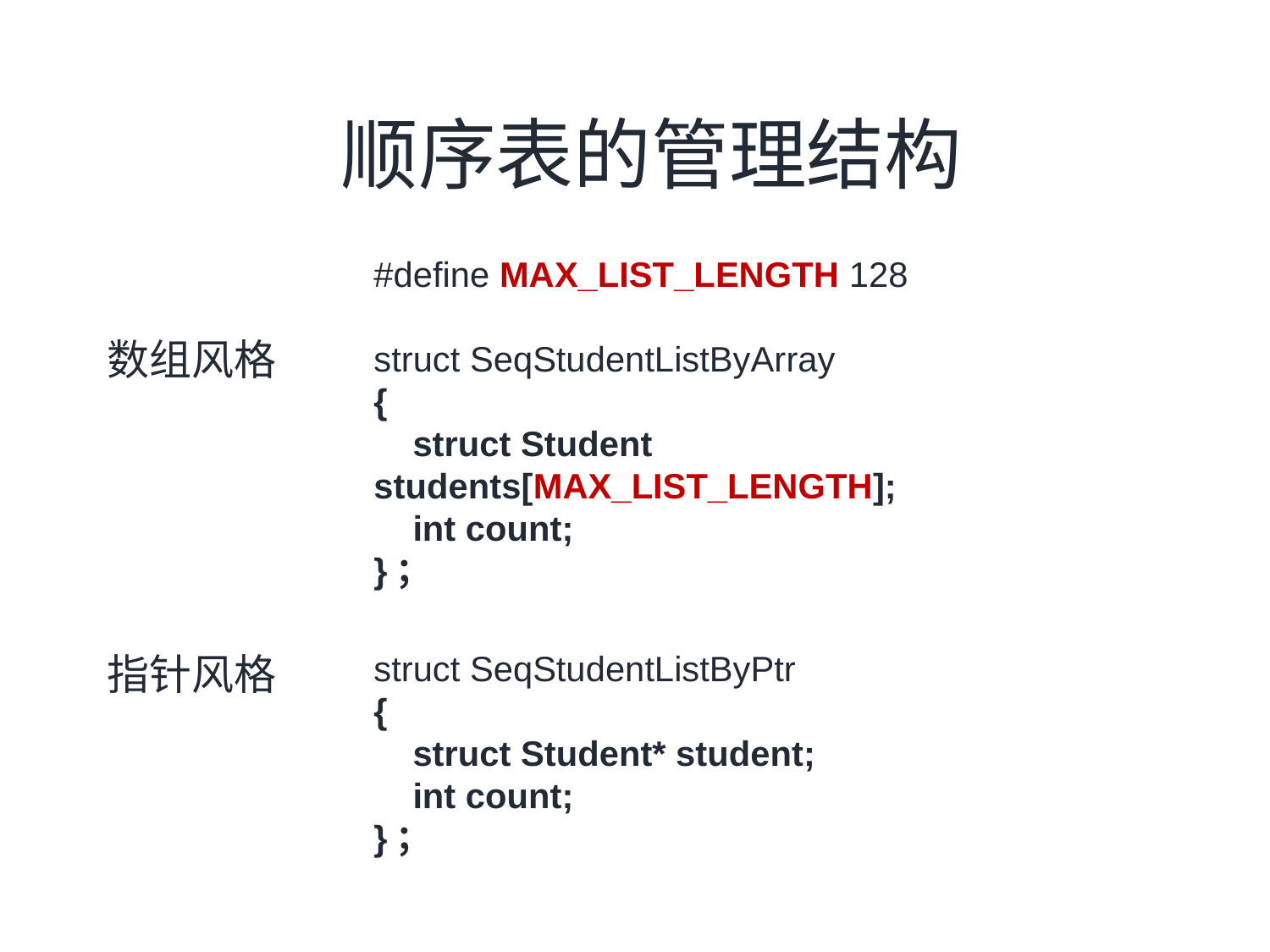

顺序表的管理结构
#define MAX_LIST_LENGTH 128

struct SeqStudentListByArray
{
    struct Student students[MAX_LIST_LENGTH];
    int count;
}；

数组风格
struct SeqStudentListByPtr
{
    struct Student* student;
    int count;
}；

指针风格